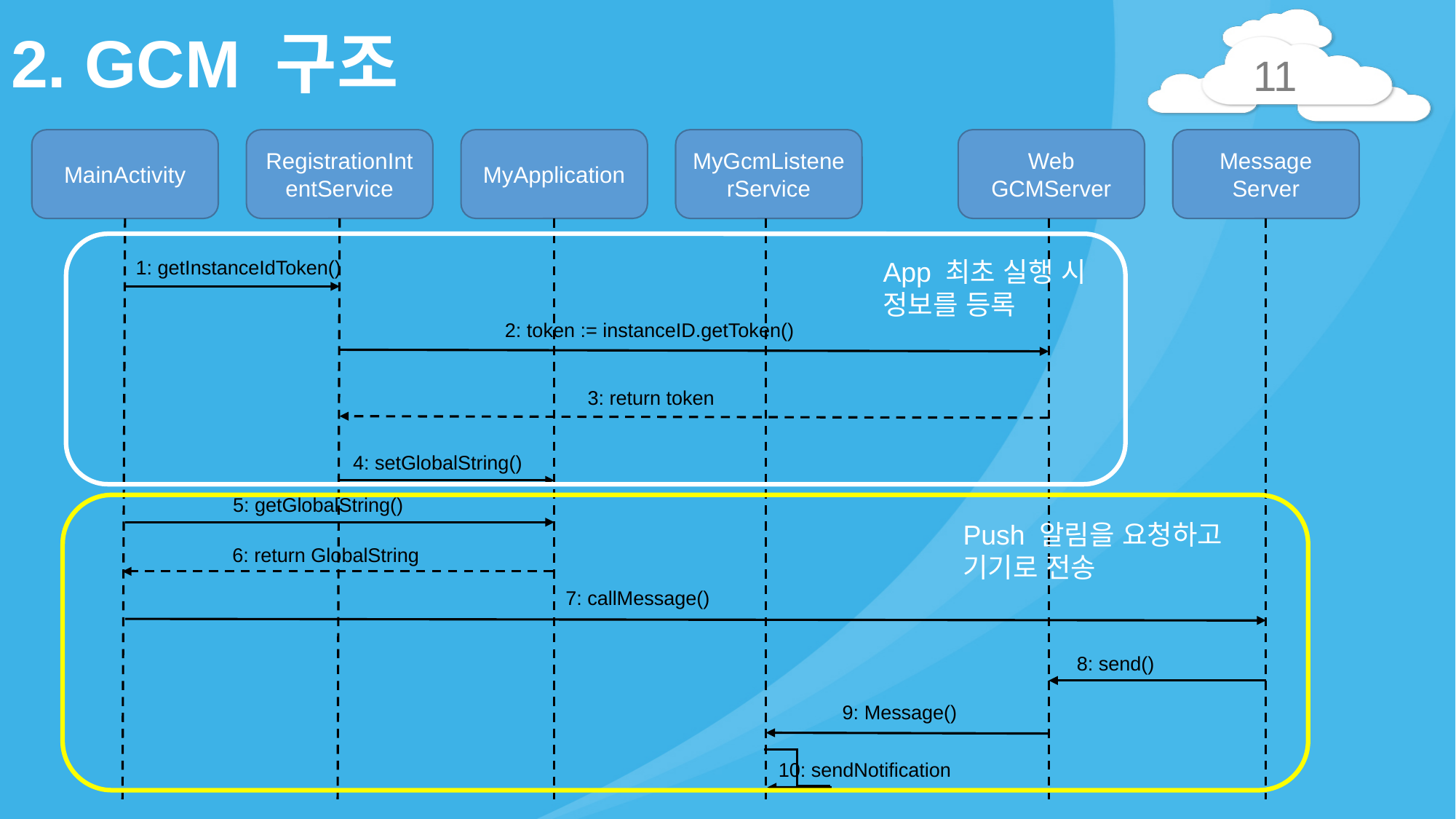

# 2. GCM 구조
11
RegistrationIntentService
MyApplication
MyGcmListenerService
Web GCMServer
Message Server
MainActivity

App 최초 실행 시 정보를 등록
1: getInstanceIdToken()
2: token := instanceID.getToken()
3: return token
4: setGlobalString()
5: getGlobalString()

Push 알림을 요청하고 기기로 전송
6: return GlobalString
7: callMessage()
8: send()
9: Message()
10: sendNotification